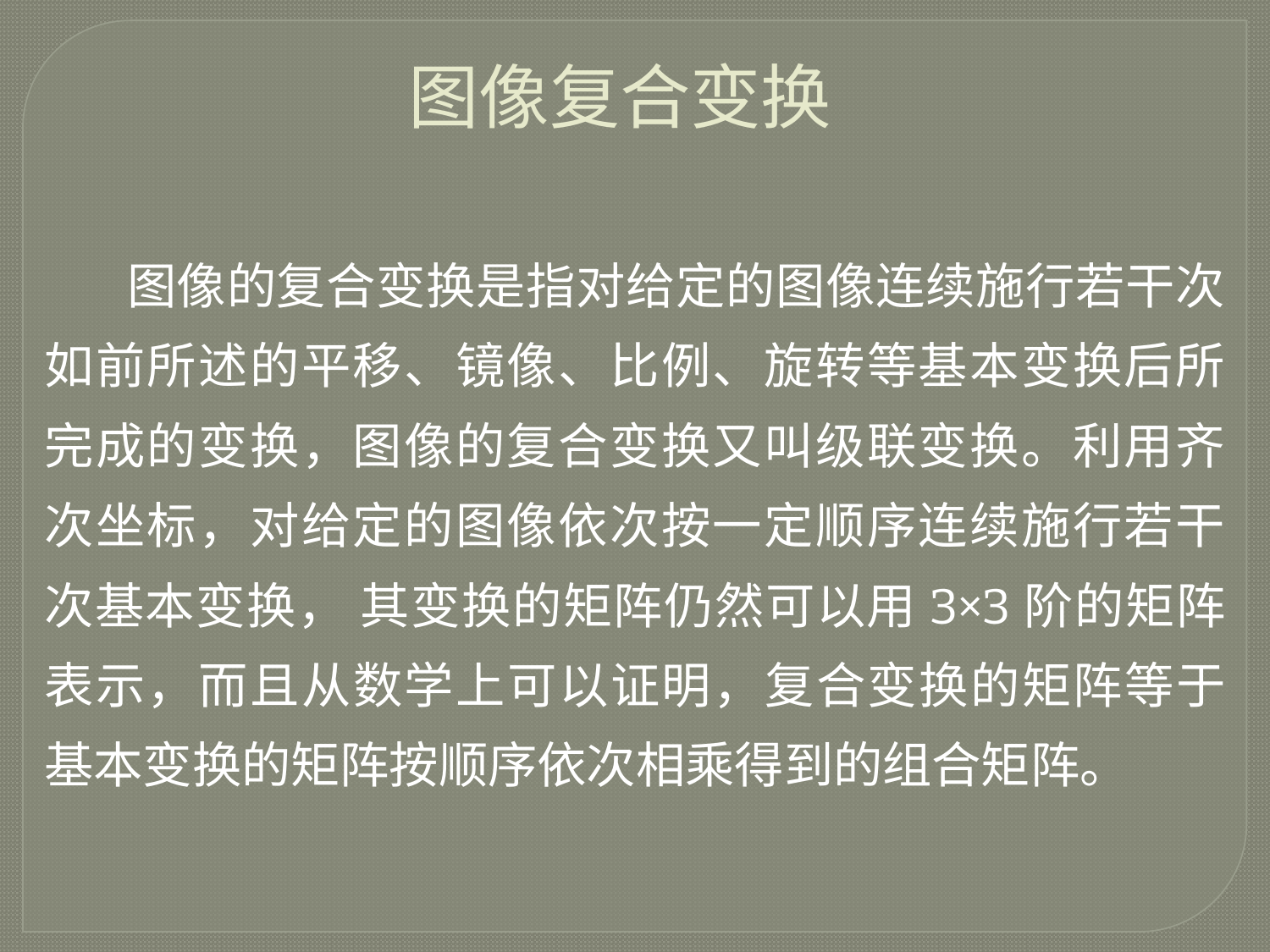

图像复合变换
      图像的复合变换是指对给定的图像连续施行若干次如前所述的平移、镜像、比例、旋转等基本变换后所完成的变换，图像的复合变换又叫级联变换。利用齐次坐标，对给定的图像依次按一定顺序连续施行若干次基本变换， 其变换的矩阵仍然可以用3×3阶的矩阵表示，而且从数学上可以证明，复合变换的矩阵等于基本变换的矩阵按顺序依次相乘得到的组合矩阵。